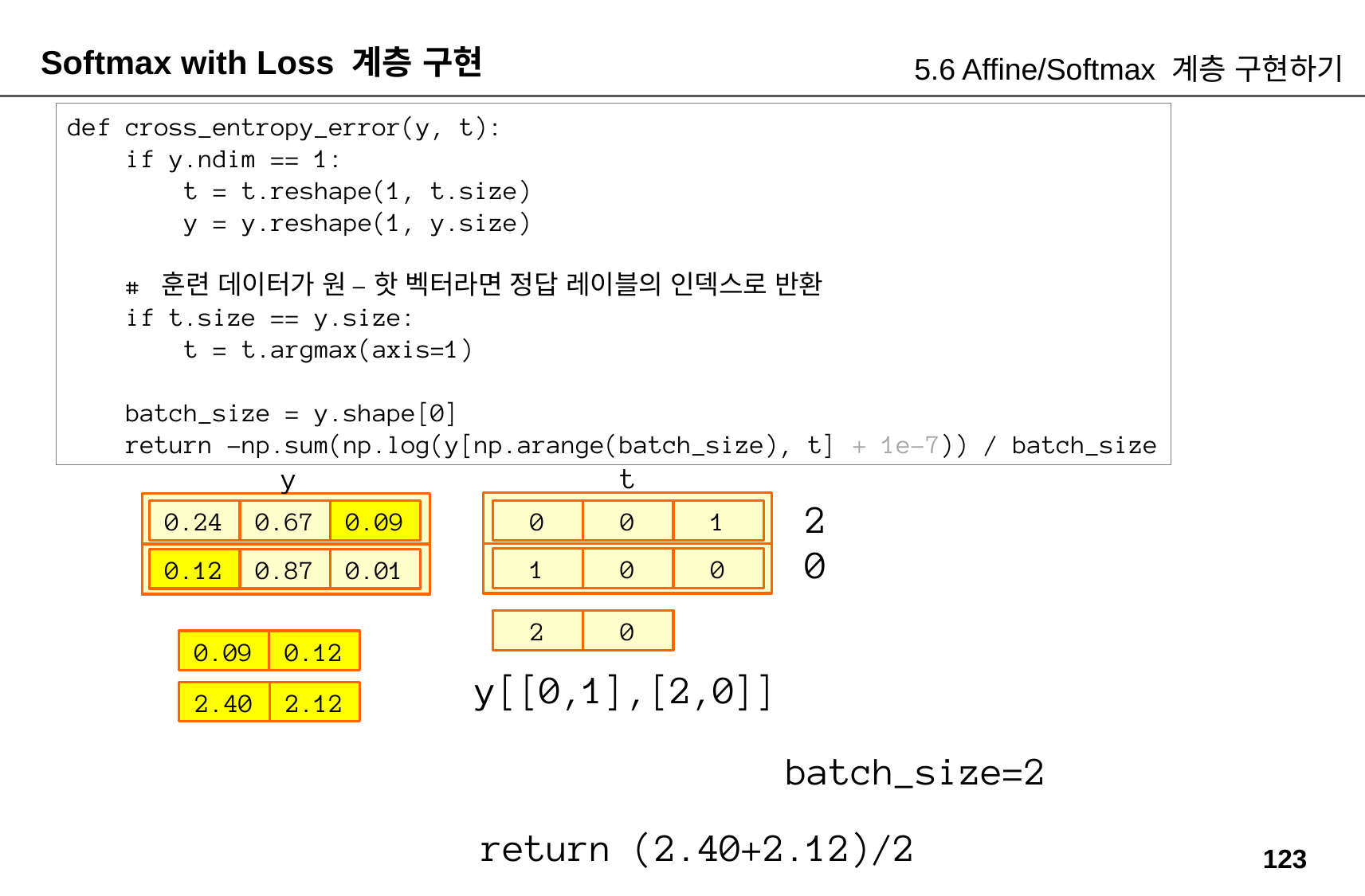

Softmax with Loss 계층 구현
5.6 Affine/Softmax 계층 구현하기
def cross_entropy_error(y, t):
    if y.ndim == 1:
        t = t.reshape(1, t.size)
        y = y.reshape(1, y.size)

    # 훈련 데이터가 원-핫 벡터라면 정답 레이블의 인덱스로 반환
    if t.size == y.size:
        t = t.argmax(axis=1)

    batch_size = y.shape[0]
    return -np.sum(np.log(y[np.arange(batch_size), t] + 1e-7)) / batch_size
y
t
2

0.09
1
0.67
0
0.24
0
0

0
0
1
0.01
0.87
0.12
0
2
0.09
0.12
y[[0,1],[2,0]]
2.40
2.12
batch_size=2
return (2.40+2.12)/2